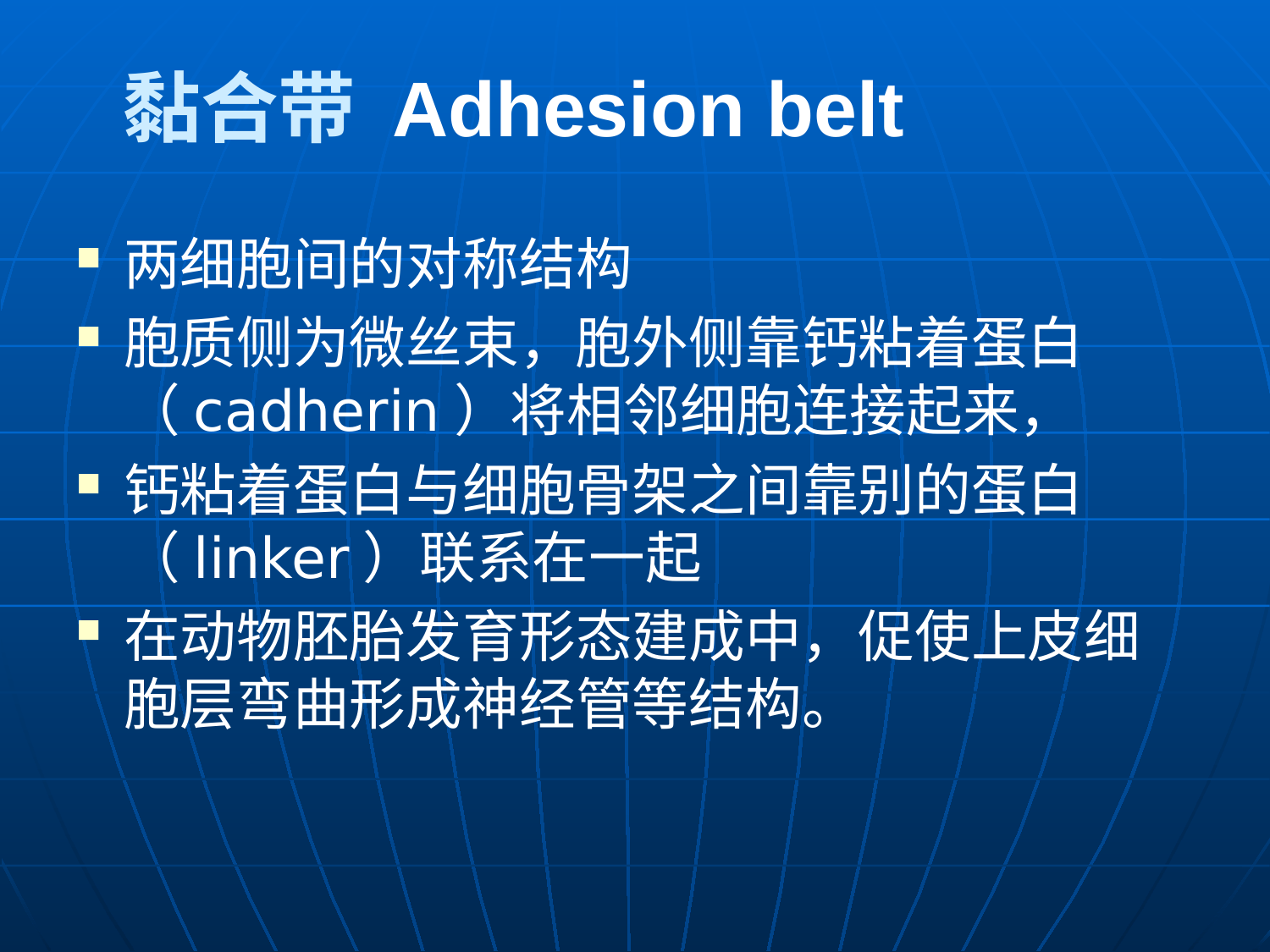

# 黏合带 Adhesion belt
两细胞间的对称结构
胞质侧为微丝束，胞外侧靠钙粘着蛋白（cadherin）将相邻细胞连接起来，
钙粘着蛋白与细胞骨架之间靠别的蛋白（linker）联系在一起
在动物胚胎发育形态建成中，促使上皮细胞层弯曲形成神经管等结构。
涣垂稳仇奖拔沫钦缺吊琵嫂芜蘑倡急福殉李凳厩野蹬寄届奔遇揖蹋墨鸳味细胞的社会联系课件细胞的社会联系课件